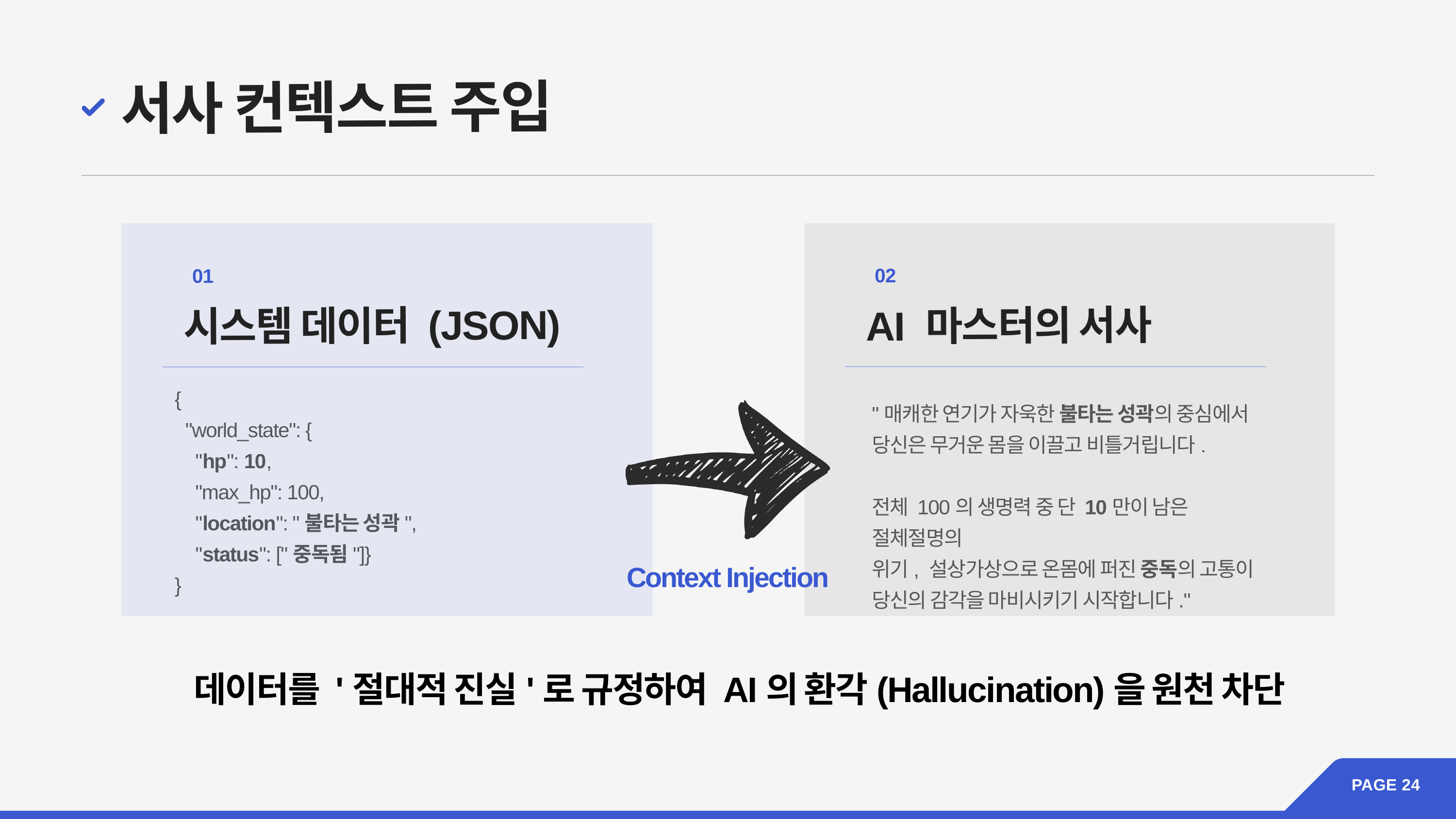

서사 컨텍스트 주입

02
01
AI 마스터의 서사
시스템 데이터 (JSON)

{
  "world_state": {
    "hp": 10,
    "max_hp": 100,
    "location": "불타는 성곽",
    "status": ["중독됨"]}
}
"매캐한 연기가 자욱한 불타는 성곽의 중심에서
당신은 무거운 몸을 이끌고 비틀거립니다.

전체 100의 생명력 중 단 10만이 남은 절체절명의
위기, 설상가상으로 온몸에 퍼진 중독의 고통이
당신의 감각을 마비시키기 시작합니다."

Context Injection
데이터를 '절대적 진실'로 규정하여 AI의 환각(Hallucination)을 원천 차단

PAGE 24